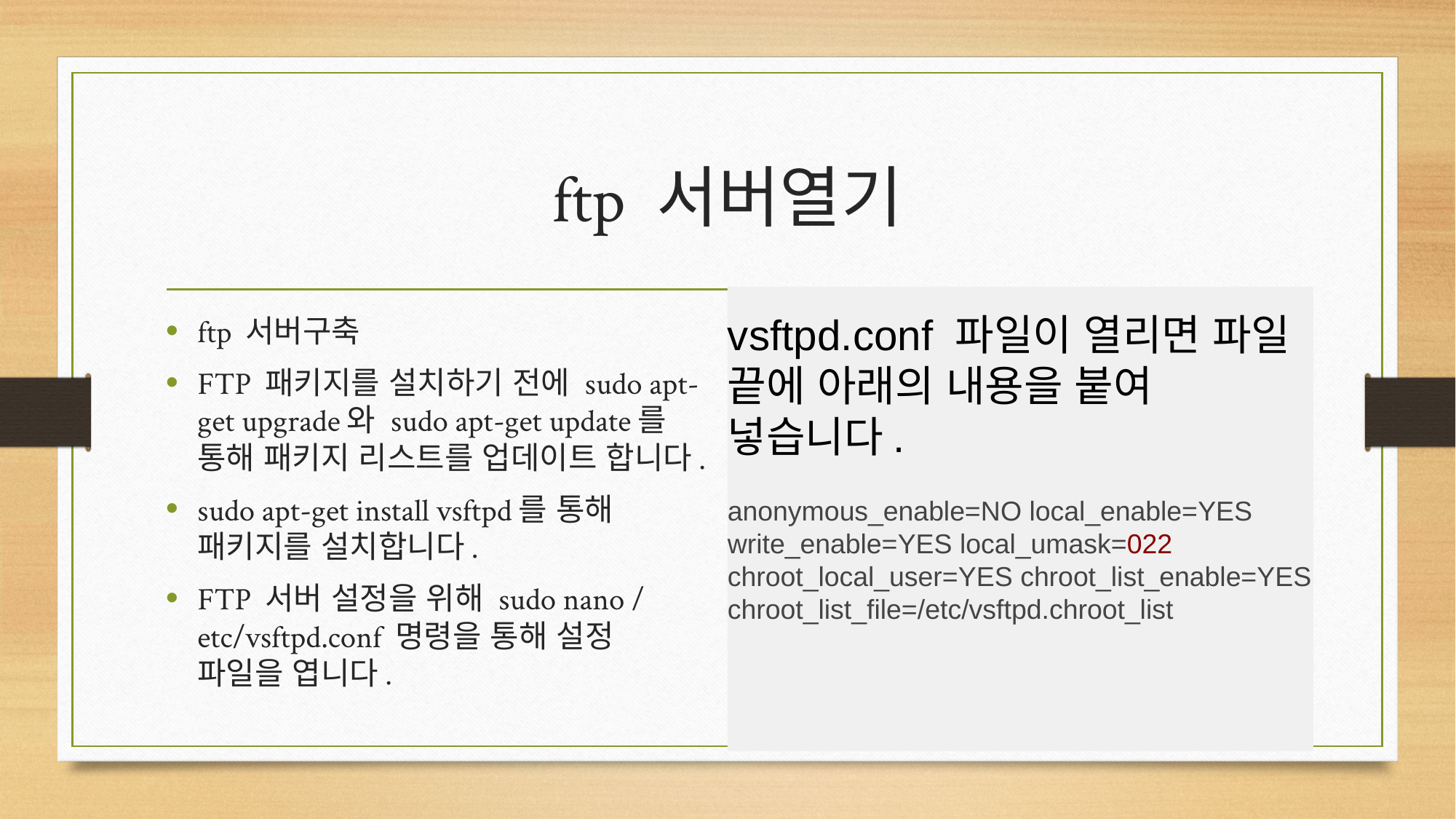

# ftp 서버열기
ftp 서버구축
FTP 패키지를 설치하기 전에 sudo apt-get upgrade와 sudo apt-get update를 통해 패키지 리스트를 업데이트 합니다.
sudo apt-get install vsftpd를 통해 패키지를 설치합니다.
FTP 서버 설정을 위해 sudo nano /etc/vsftpd.conf 명령을 통해 설정 파일을 엽니다.
vsftpd.conf 파일이 열리면 파일 끝에 아래의 내용을 붙여 넣습니다.
anonymous_enable=NO local_enable=YES write_enable=YES local_umask=022 chroot_local_user=YES chroot_list_enable=YES chroot_list_file=/etc/vsftpd.chroot_list